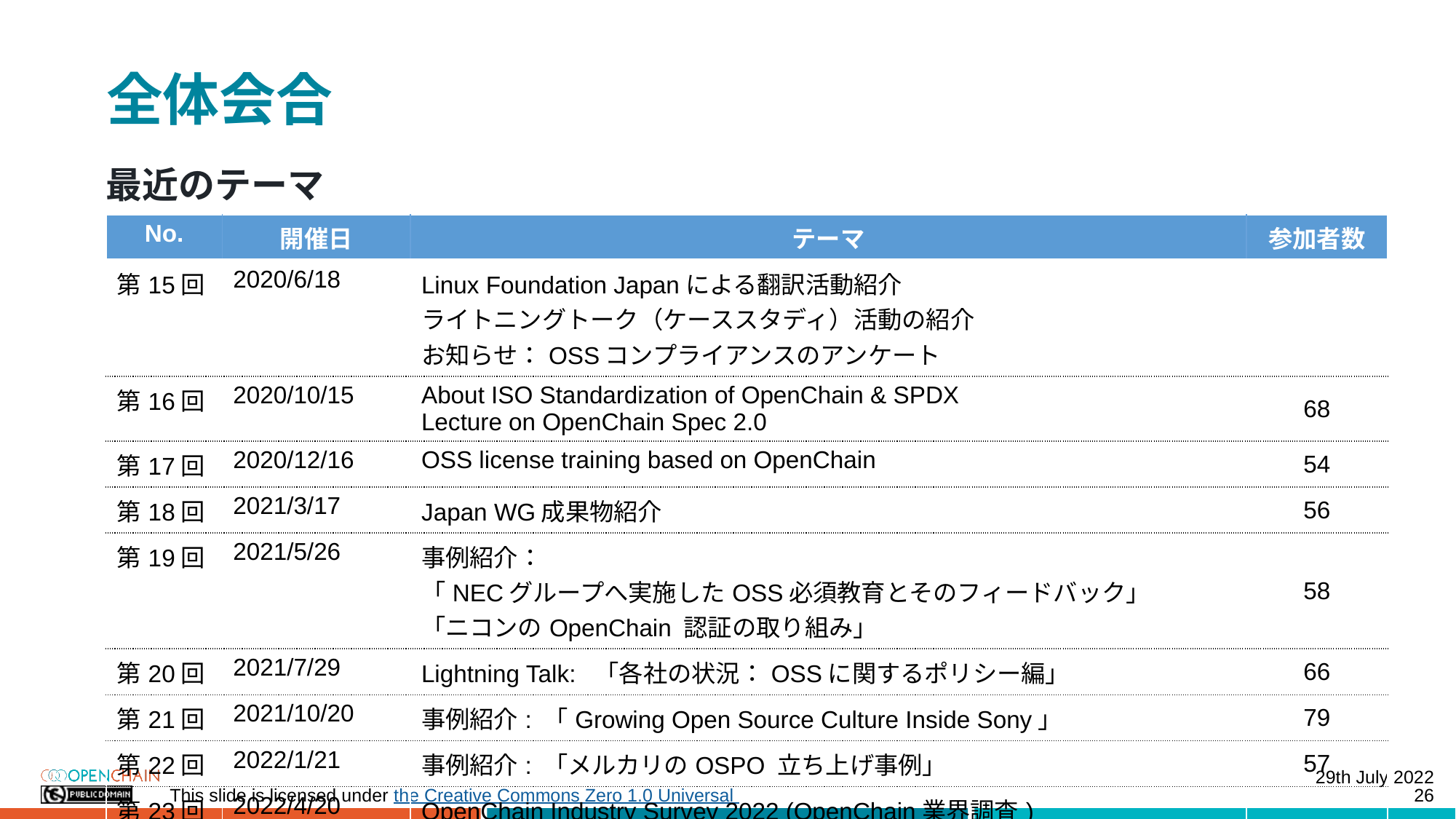

# 全体会合
最近のテーマ
| No. | 開催日 | テーマ | 参加者数 |
| --- | --- | --- | --- |
| 第15回 | 2020/6/18 | Linux Foundation Japanによる翻訳活動紹介 ライトニングトーク（ケーススタディ）活動の紹介 お知らせ：OSSコンプライアンスのアンケート |  |
| 第16回 | 2020/10/15 | About ISO Standardization of OpenChain & SPDX Lecture on OpenChain Spec 2.0 | 68 |
| 第17回 | 2020/12/16 | OSS license training based on OpenChain | 54 |
| 第18回 | 2021/3/17 | Japan WG成果物紹介 | 56 |
| 第19回 | 2021/5/26 | 事例紹介： 「NECグループへ実施したOSS必須教育とそのフィードバック」 「ニコンのOpenChain 認証の取り組み」 | 58 |
| 第20回 | 2021/7/29 | Lightning Talk: 「各社の状況：OSSに関するポリシー編」 | 66 |
| 第21回 | 2021/10/20 | 事例紹介: 「Growing Open Source Culture Inside Sony」 | 79 |
| 第22回 | 2022/1/21 | 事例紹介: 「メルカリのOSPO 立ち上げ事例」 | 57 |
| 第23回 | 2022/4/20 | OpenChain Industry Survey 2022 (OpenChain業界調査) |  |
29th July 2022
26